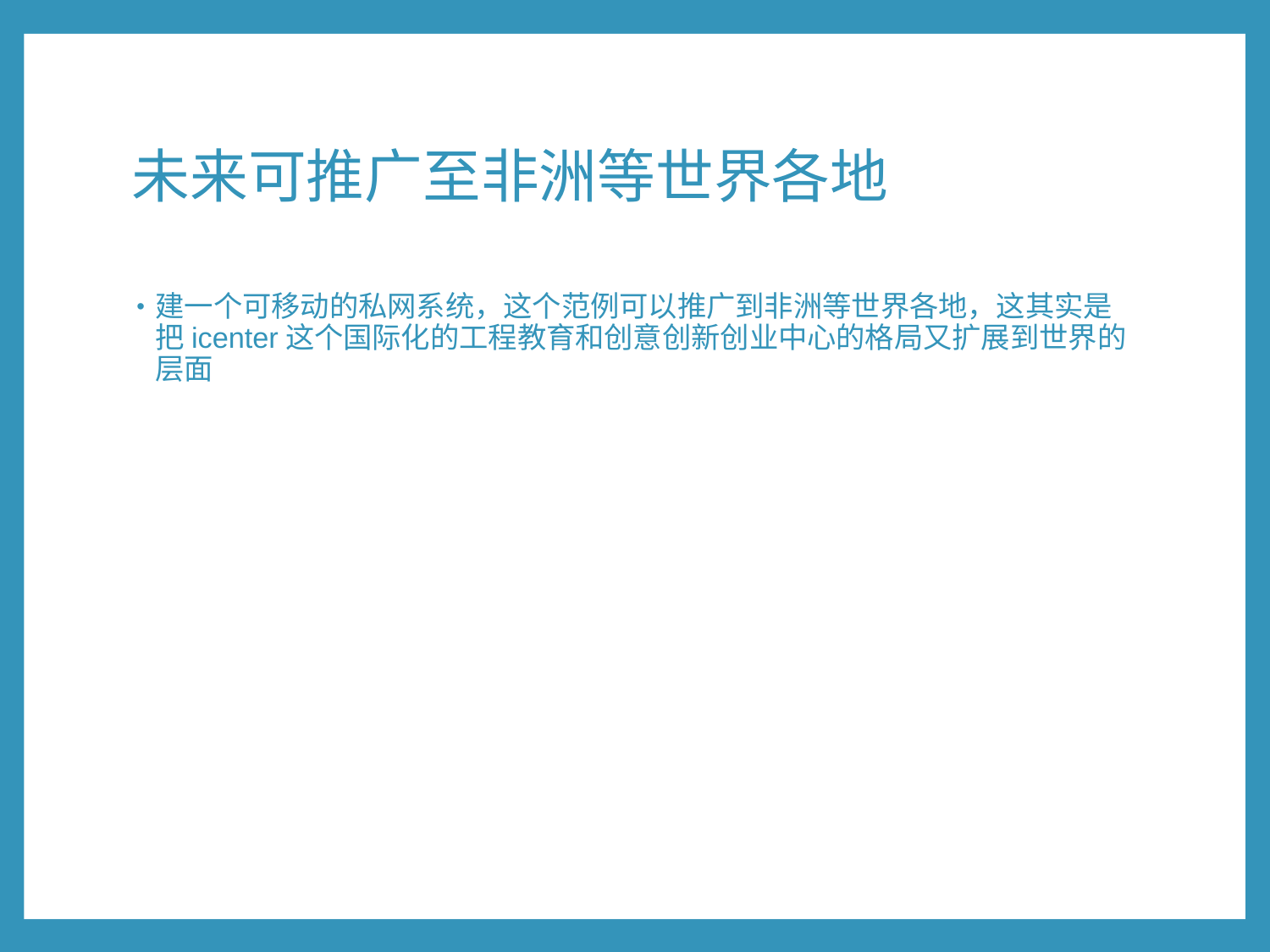

# 未来可推广至非洲等世界各地
建一个可移动的私网系统，这个范例可以推广到非洲等世界各地，这其实是把icenter这个国际化的工程教育和创意创新创业中心的格局又扩展到世界的层面